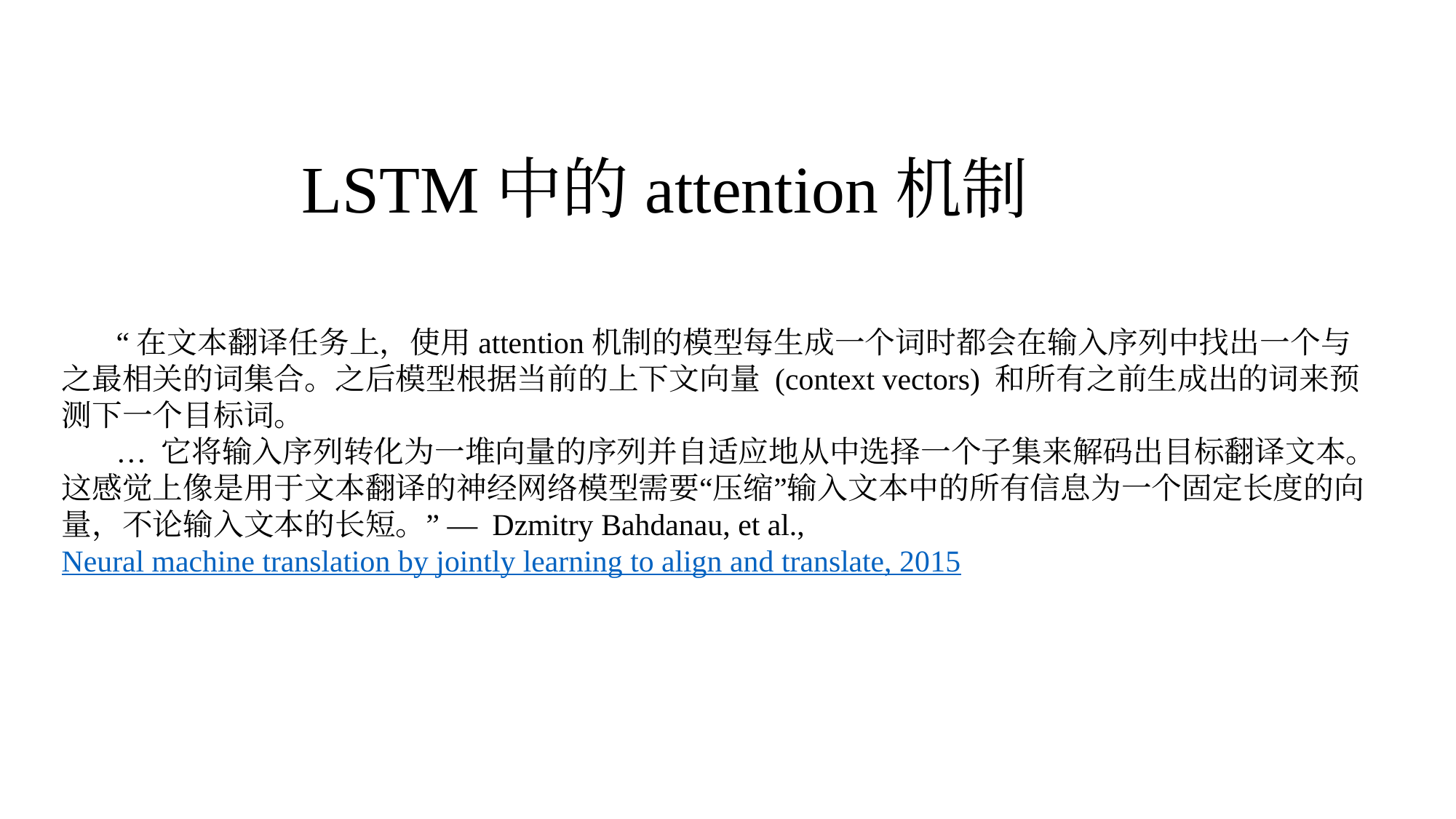

LSTM中的attention机制
“在文本翻译任务上，使用attention机制的模型每生成一个词时都会在输入序列中找出一个与之最相关的词集合。之后模型根据当前的上下文向量 (context vectors) 和所有之前生成出的词来预测下一个目标词。
… 它将输入序列转化为一堆向量的序列并自适应地从中选择一个子集来解码出目标翻译文本。这感觉上像是用于文本翻译的神经网络模型需要“压缩”输入文本中的所有信息为一个固定长度的向量，不论输入文本的长短。” — Dzmitry Bahdanau, et al., Neural machine translation by jointly learning to align and translate, 2015